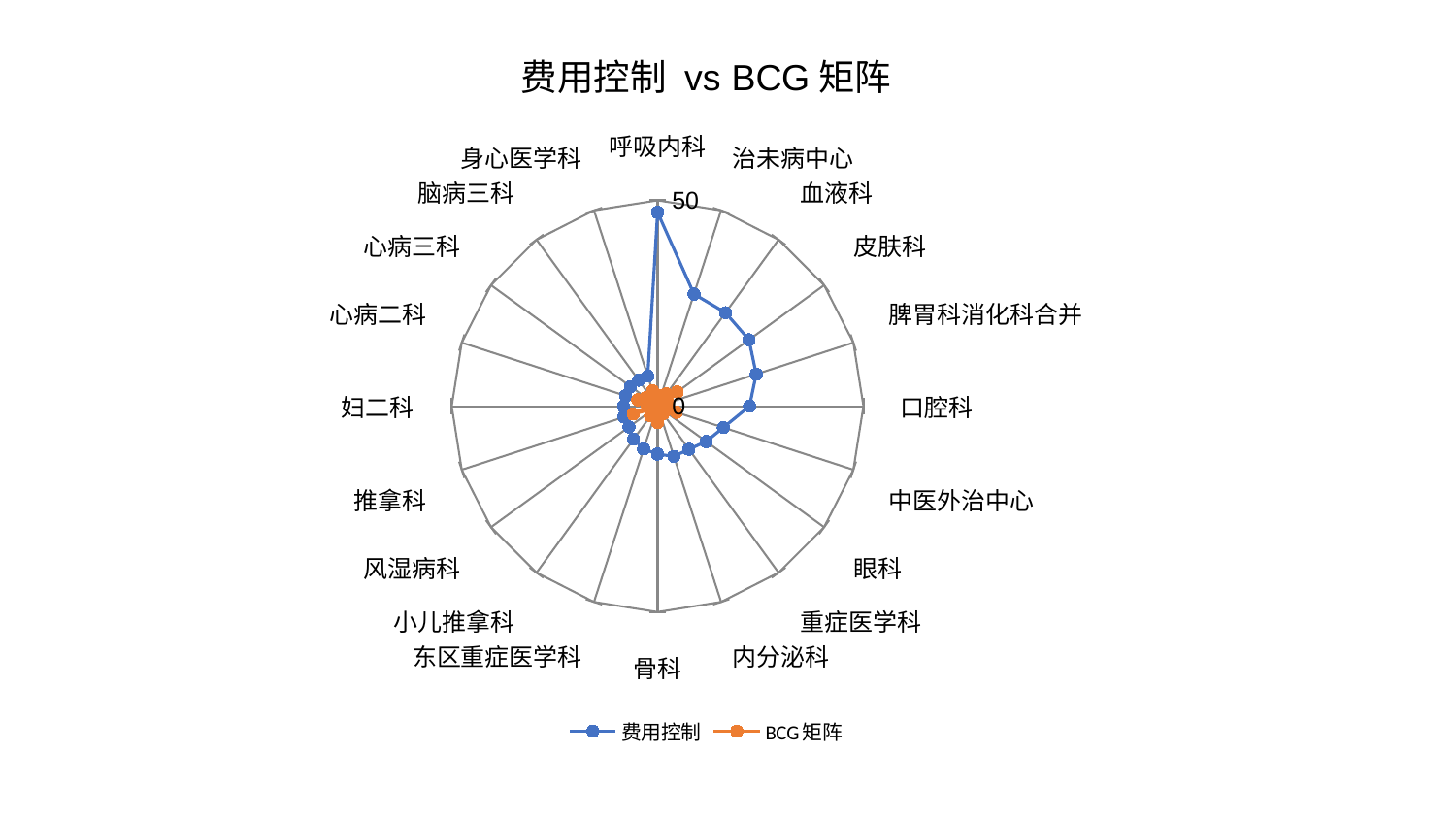

### Chart: 费用控制 vs BCG矩阵

| Category | 费用控制 | BCG矩阵 |
|---|---|---|
| 呼吸内科 | 47.077973912574535 | 2.4461632036186525 |
| 治未病中心 | 28.633206741636943 | 2.593992895751295 |
| 血液科 | 28.080327376609187 | 3.653705720855611 |
| 皮肤科 | 27.45172955848078 | 5.871998087199532 |
| 脾胃科消化科合并 | 25.202839925381323 | 2.548007525174095 |
| 口腔科 | 22.336288700351993 | 1.2240910892592651 |
| 中医外治中心 | 16.814910877084362 | 4.76659712595322 |
| 眼科 | 14.611089611197606 | 1.4335280876547685 |
| 重症医学科 | 12.943975837986393 | 2.25476889646624 |
| 内分泌科 | 12.827225889431453 | 2.2124927626008497 |
| 骨科 | 11.638526635334985 | 4.008932336588046 |
| 东区重症医学科 | 10.93647890937587 | 0.5184800717342841 |
| 小儿推拿科 | 9.919776957208331 | 2.901022488792903 |
| 风湿病科 | 8.596583284310318 | 0.9179858978567514 |
| 推拿科 | 8.55922776236176 | 6.222508450473654 |
| 妇二科 | 8.283334738713386 | 2.419842950362313 |
| 心病二科 | 8.16661194926379 | 5.073826646553044 |
| 心病三科 | 8.138430199042354 | 3.459624735283703 |
| 脑病三科 | 7.798376880099382 | 1.7225896082035426 |
| 身心医学科 | 7.718393742456581 | 3.945162216188505 |
47